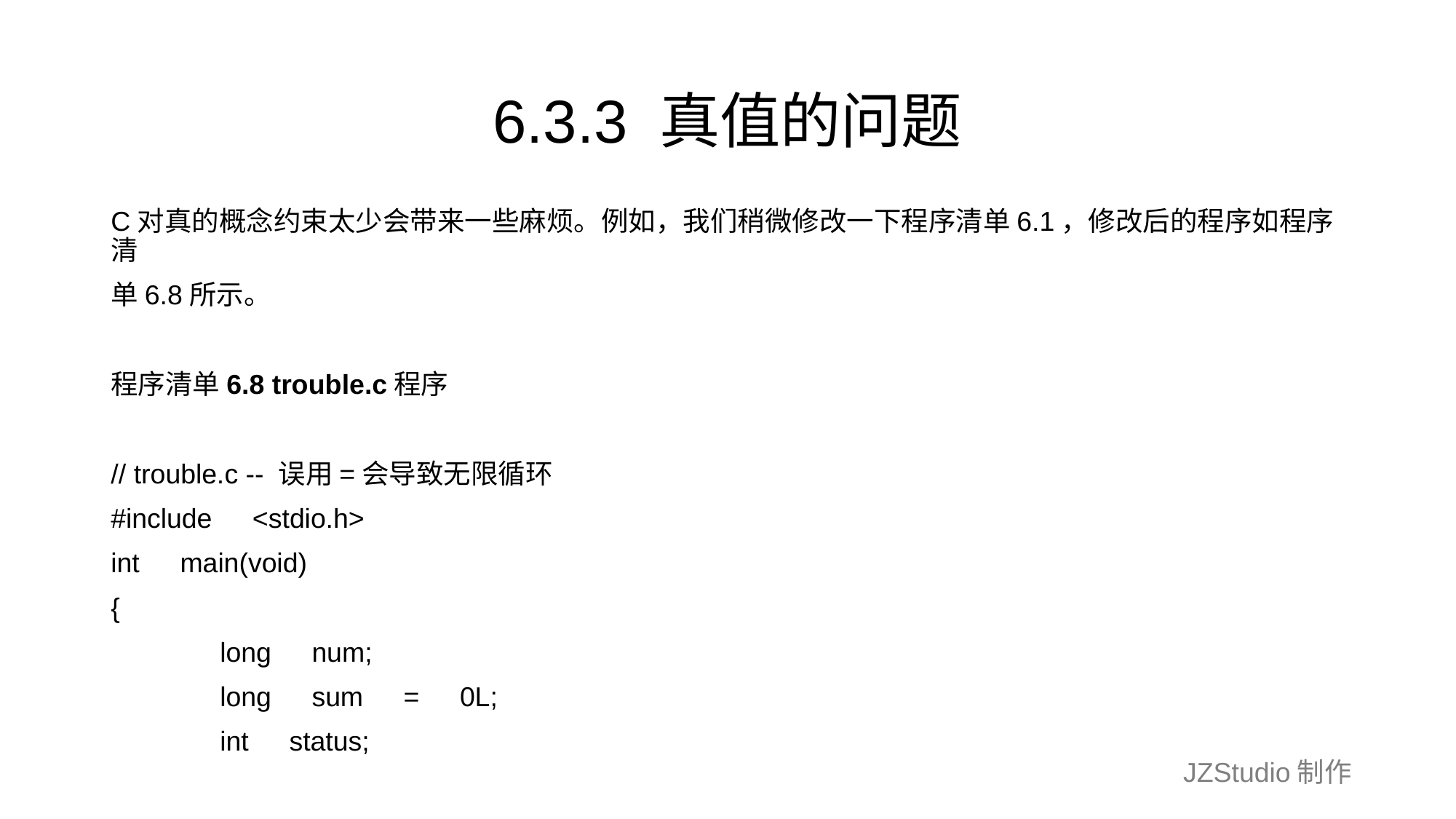

# 6.3.3 真值的问题
C对真的概念约束太少会带来一些麻烦。例如，我们稍微修改一下程序清单6.1，修改后的程序如程序清
单6.8所示。

程序清单6.8 trouble.c程序

// trouble.c -- 误用=会导致无限循环
#include　<stdio.h>
int　main(void)
{
	long　num;
	long　sum　=　0L;
	int　status;